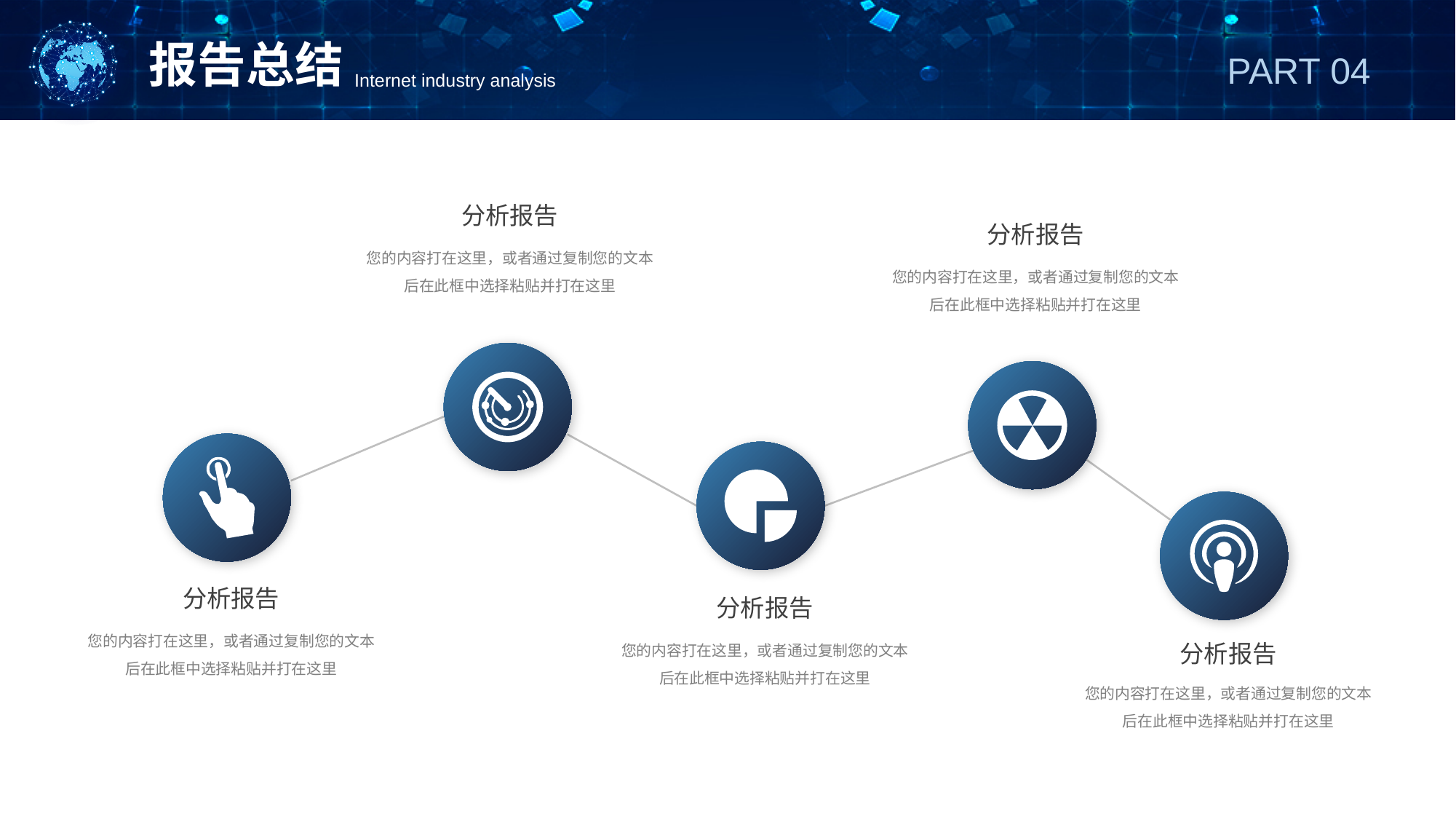

报告总结
Internet industry analysis
PART 04
分析报告
您的内容打在这里，或者通过复制您的文本后在此框中选择粘贴并打在这里
分析报告
您的内容打在这里，或者通过复制您的文本后在此框中选择粘贴并打在这里

分析报告
您的内容打在这里，或者通过复制您的文本后在此框中选择粘贴并打在这里
分析报告
您的内容打在这里，或者通过复制您的文本后在此框中选择粘贴并打在这里
分析报告
您的内容打在这里，或者通过复制您的文本后在此框中选择粘贴并打在这里